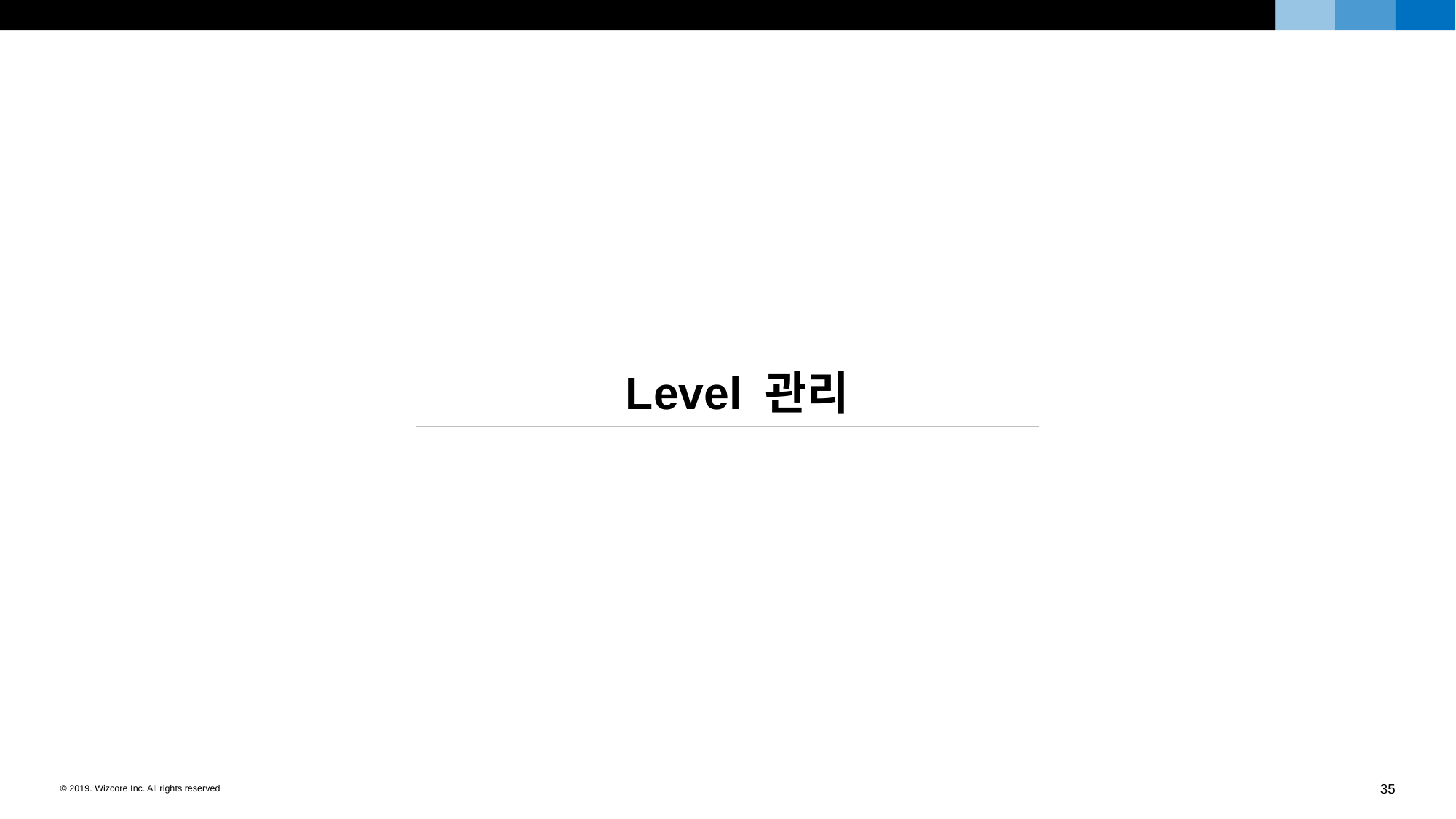

Level 관리
35
© 2019. Wizcore Inc. All rights reserved